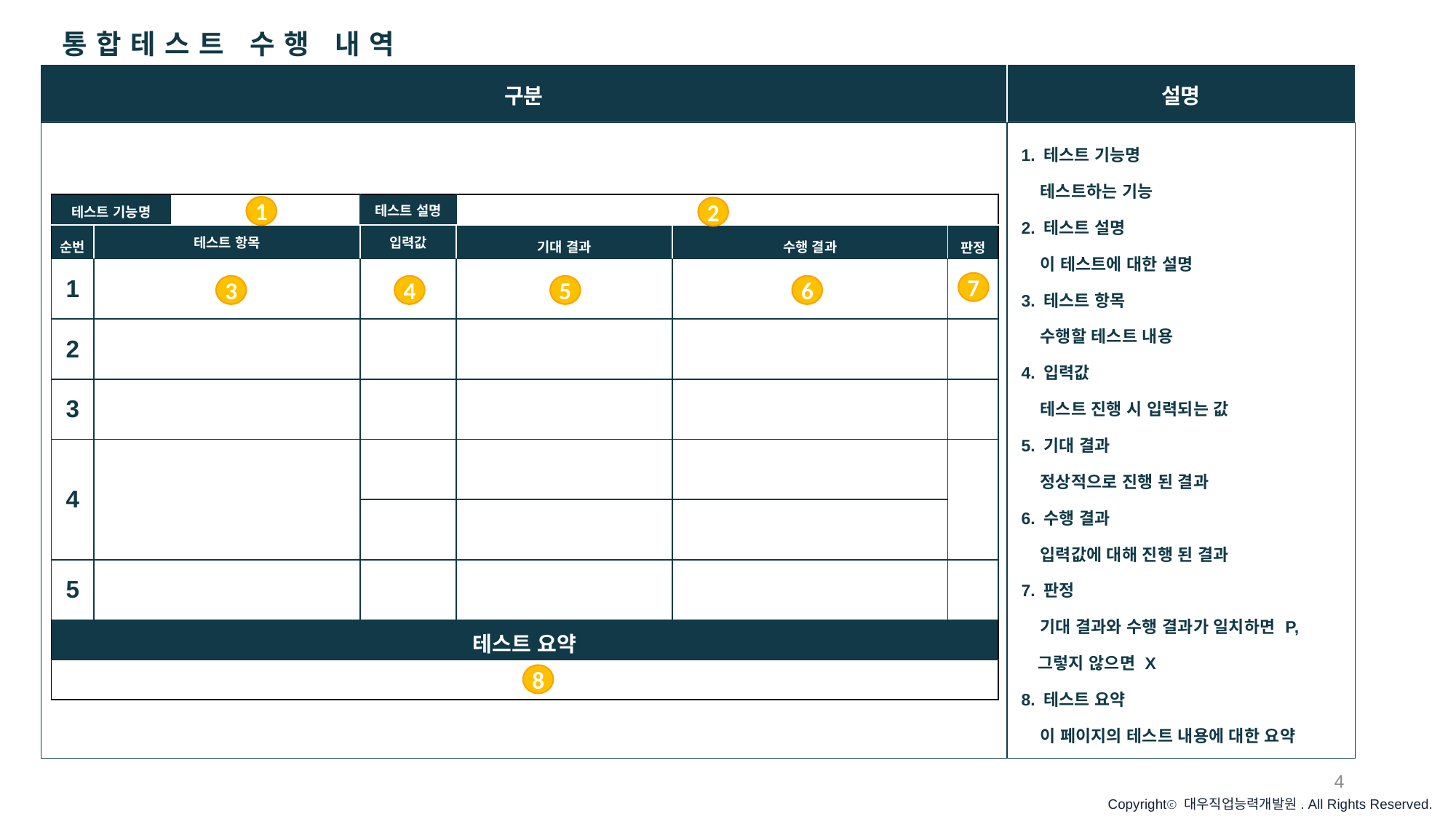

통합테스트 수행 내역
| 구분 | 설명 |
| --- | --- |
|  | 1. 테스트 기능명 테스트하는 기능 2. 테스트 설명 이 테스트에 대한 설명 3. 테스트 항목 수행할 테스트 내용 4. 입력값 테스트 진행 시 입력되는 값 5. 기대 결과 정상적으로 진행 된 결과 6. 수행 결과 입력값에 대해 진행 된 결과 7. 판정 기대 결과와 수행 결과가 일치하면 P, 그렇지 않으면 X 8. 테스트 요약 이 페이지의 테스트 내용에 대한 요약 |
| 테스트 기능명 |  |  | 테스트 설명 |  |  |  |
| --- | --- | --- | --- | --- | --- | --- |
| 순번 | 테스트 항목 |  | 입력값 | 기대 결과 | 수행 결과 | 판정 |
| 1 |  |  |  |  |  |  |
| 2 |  |  |  |  |  |  |
| 3 |  |  |  |  |  |  |
| 4 |  |  |  |  |  |  |
|  |  |  |  |  |  |  |
| 5 |  |  |  |  |  |  |
| 테스트 요약 |  |  |  |  |  |  |
|  |  |  |  |  |  |  |
1
2
7
5
6
3
4
8
4